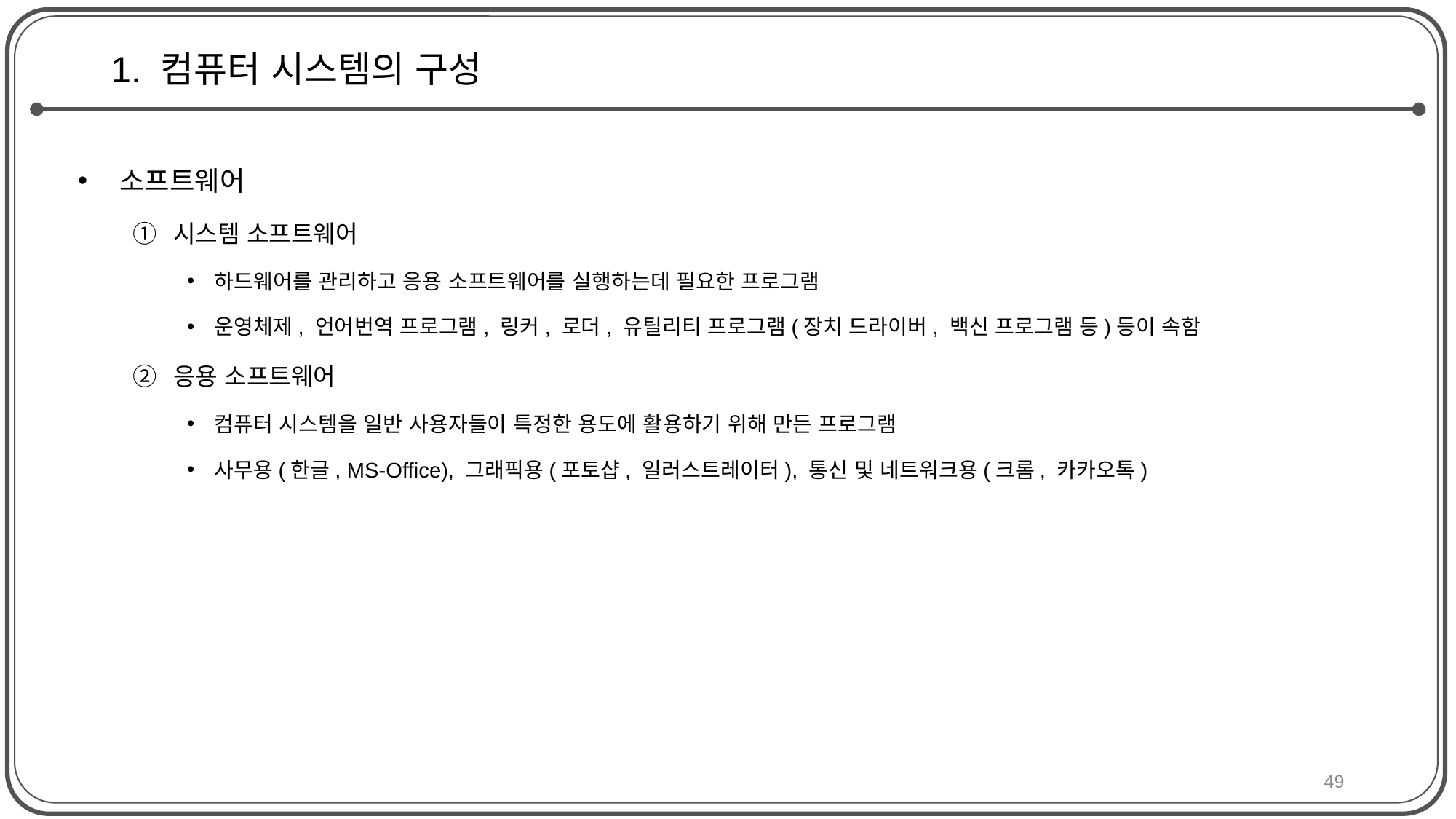

# 1. 컴퓨터 시스템의 구성
 소프트웨어
시스템 소프트웨어
하드웨어를 관리하고 응용 소프트웨어를 실행하는데 필요한 프로그램
운영체제, 언어번역 프로그램, 링커, 로더, 유틸리티 프로그램(장치 드라이버, 백신 프로그램 등)등이 속함
응용 소프트웨어
컴퓨터 시스템을 일반 사용자들이 특정한 용도에 활용하기 위해 만든 프로그램
사무용(한글, MS-Office), 그래픽용(포토샵, 일러스트레이터), 통신 및 네트워크용(크롬, 카카오톡)
49